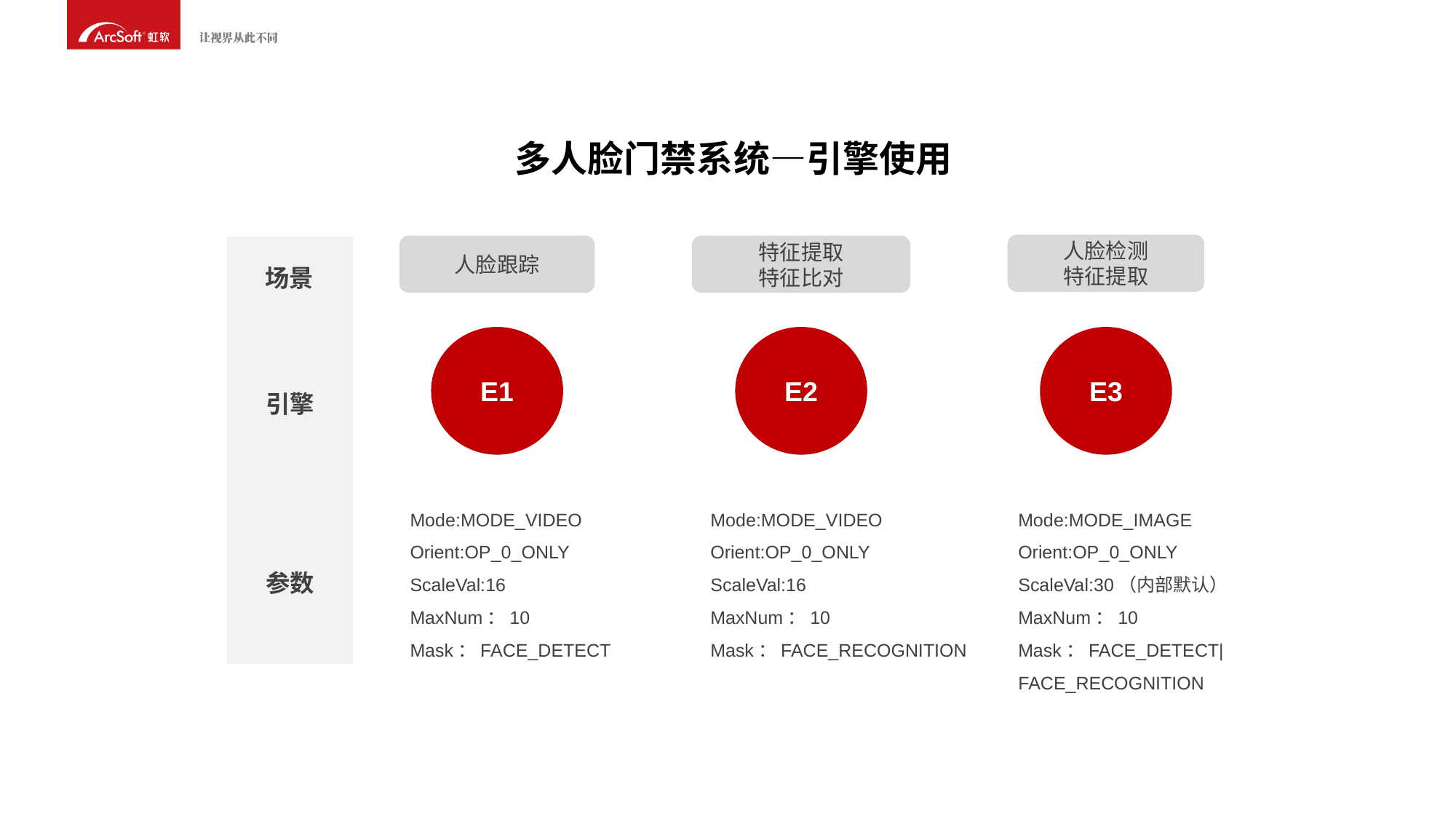

多人脸门禁系统—引擎使用
人脸检测
特征提取

E3

人脸跟踪

E1
特征提取
特征比对

E2
场景
引擎
Mode:MODE_VIDEO
Orient:OP_0_ONLY
ScaleVal:16
MaxNum：10
Mask：FACE_DETECT
Mode:MODE_VIDEO
Orient:OP_0_ONLY
ScaleVal:16
MaxNum：10
Mask：FACE_RECOGNITION
Mode:MODE_IMAGE
Orient:OP_0_ONLY
ScaleVal:30（内部默认）
MaxNum：10
Mask：FACE_DETECT|
FACE_RECOGNITION
参数